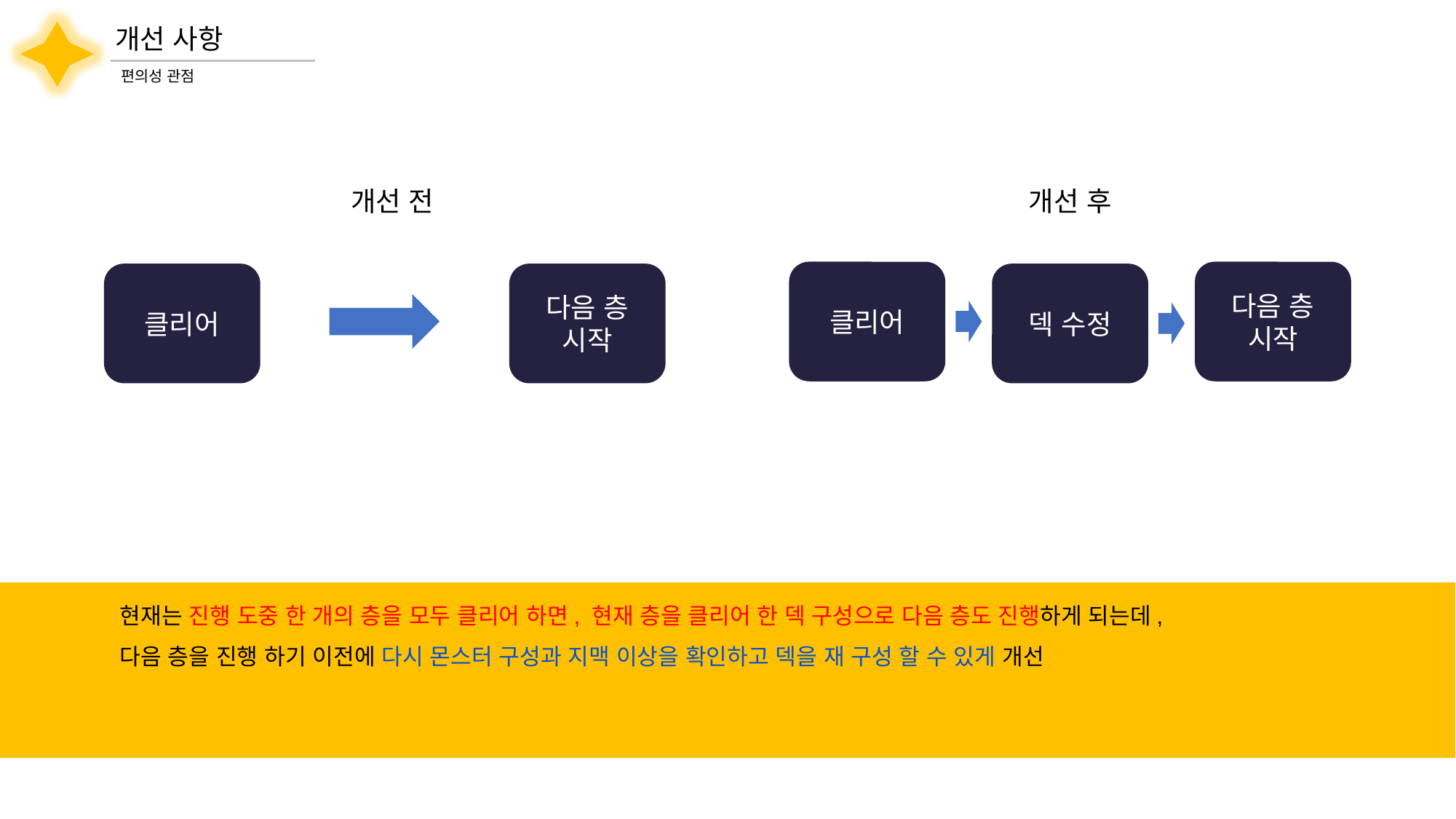

개선 사항

편의성 관점
개선 전
개선 후
클리어
다음 층
시작
클리어
덱 수정
다음 층
시작

	현재는 진행 도중 한 개의 층을 모두 클리어 하면, 현재 층을 클리어 한 덱 구성으로 다음 층도 진행하게 되는데,
	다음 층을 진행 하기 이전에 다시 몬스터 구성과 지맥 이상을 확인하고 덱을 재 구성 할 수 있게 개선